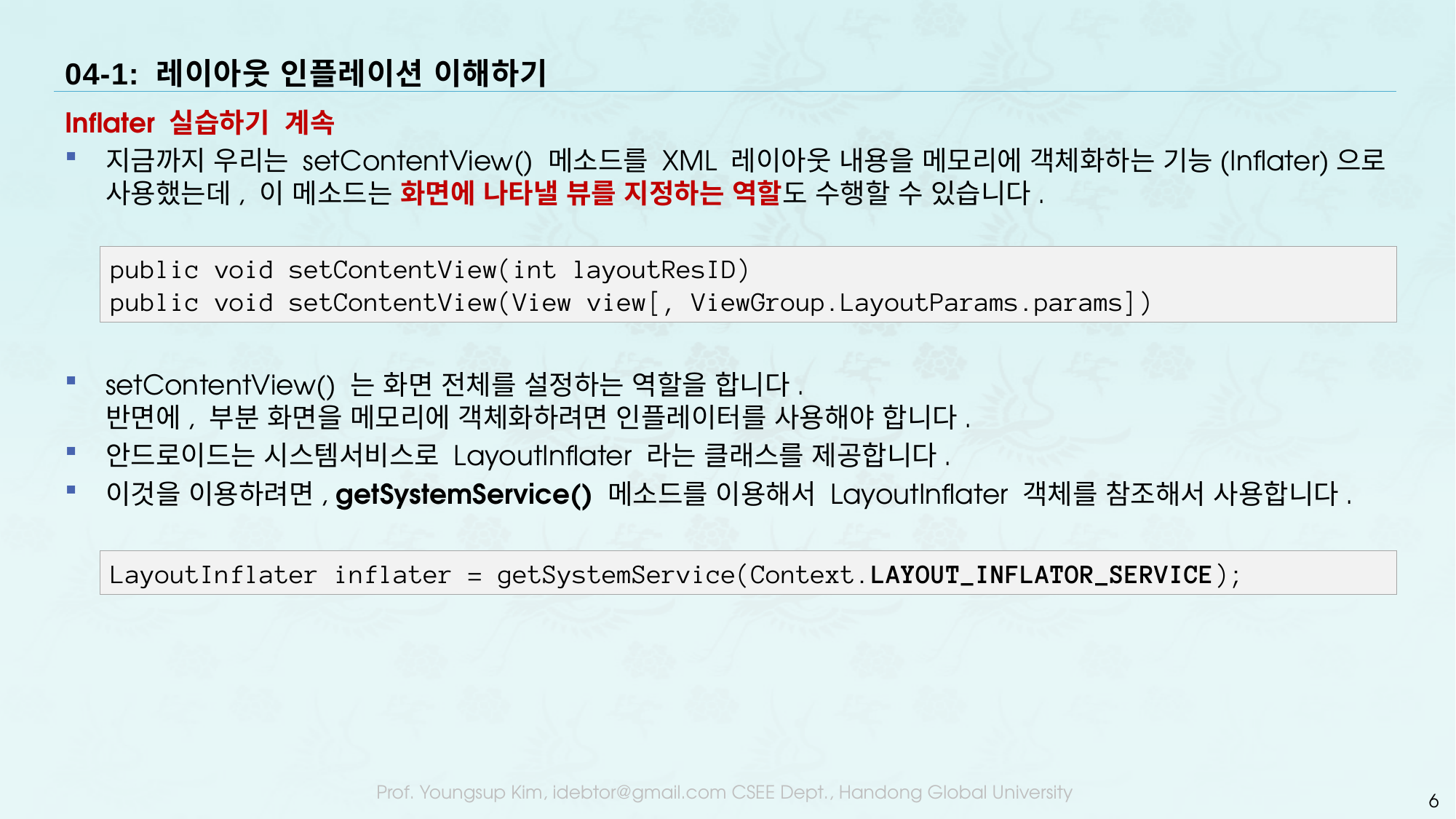

# 04-1: 레이아웃 인플레이션 이해하기
Inflater 실습하기  계속
지금까지 우리는 setContentView() 메소드를 XML 레이아웃 내용을 메모리에 객체화하는 기능(Inflater)으로 사용했는데, 이 메소드는 화면에 나타낼 뷰를 지정하는 역할도 수행할 수 있습니다.

setContentView() 는 화면 전체를 설정하는 역할을 합니다.
반면에, 부분 화면을 메모리에 객체화하려면 인플레이터를 사용해야 합니다.
안드로이드는 시스템서비스로 LayoutInflater 라는 클래스를 제공합니다.
이것을 이용하려면, getSystemService() 메소드를 이용해서 LayoutInflater 객체를 참조해서 사용합니다.

public void setContentView(int layoutResID)
public void setContentView(View view[, ViewGroup.LayoutParams.params])
LayoutInflater inflater = getSystemService(Context.LAYOUT_INFLATOR_SERVICE);
6